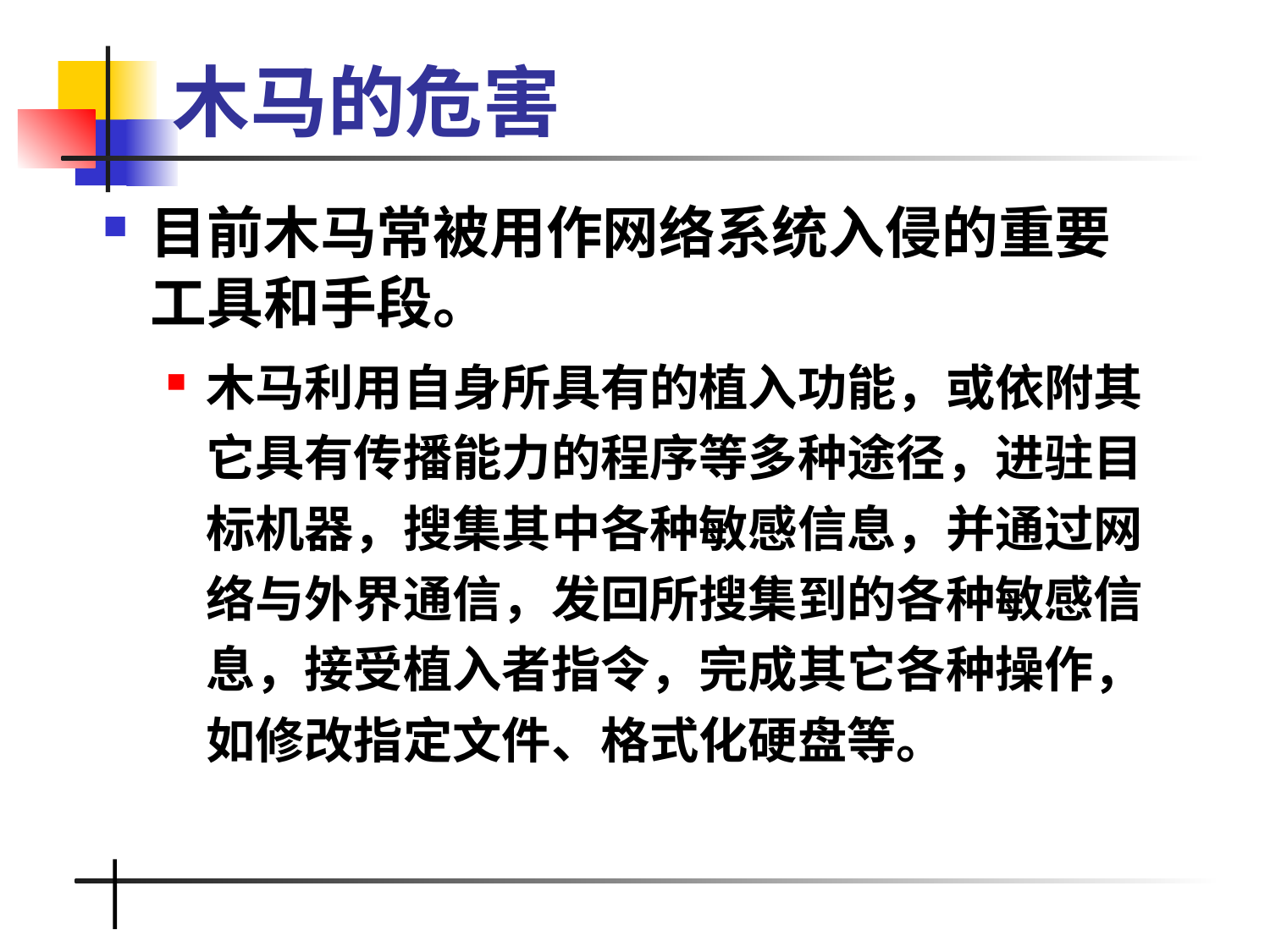

# 木马的危害
目前木马常被用作网络系统入侵的重要工具和手段。
木马利用自身所具有的植入功能，或依附其它具有传播能力的程序等多种途径，进驻目标机器，搜集其中各种敏感信息，并通过网络与外界通信，发回所搜集到的各种敏感信息，接受植入者指令，完成其它各种操作，如修改指定文件、格式化硬盘等。